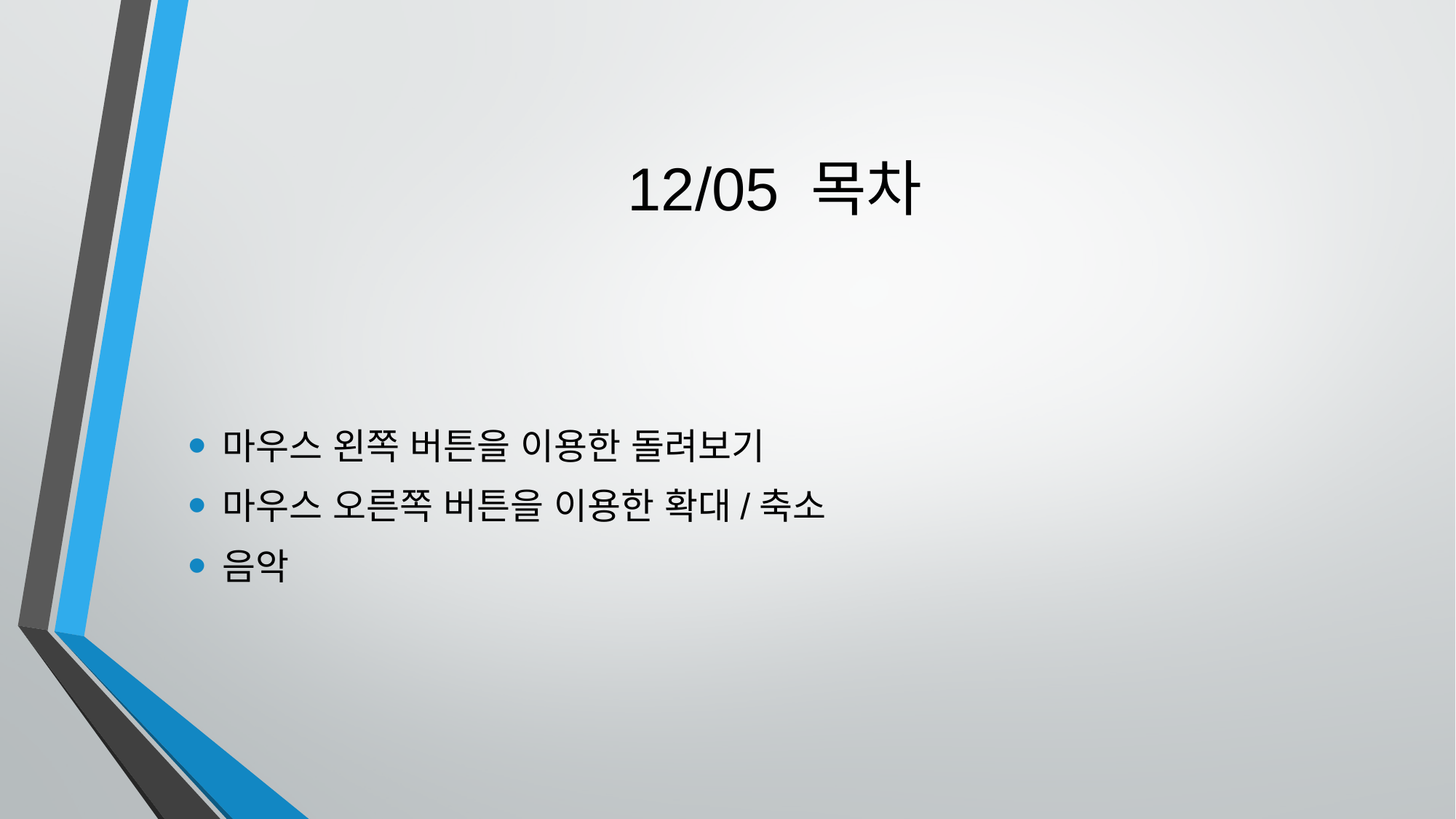

# 12/05 목차
마우스 왼쪽 버튼을 이용한 돌려보기
마우스 오른쪽 버튼을 이용한 확대/축소
음악